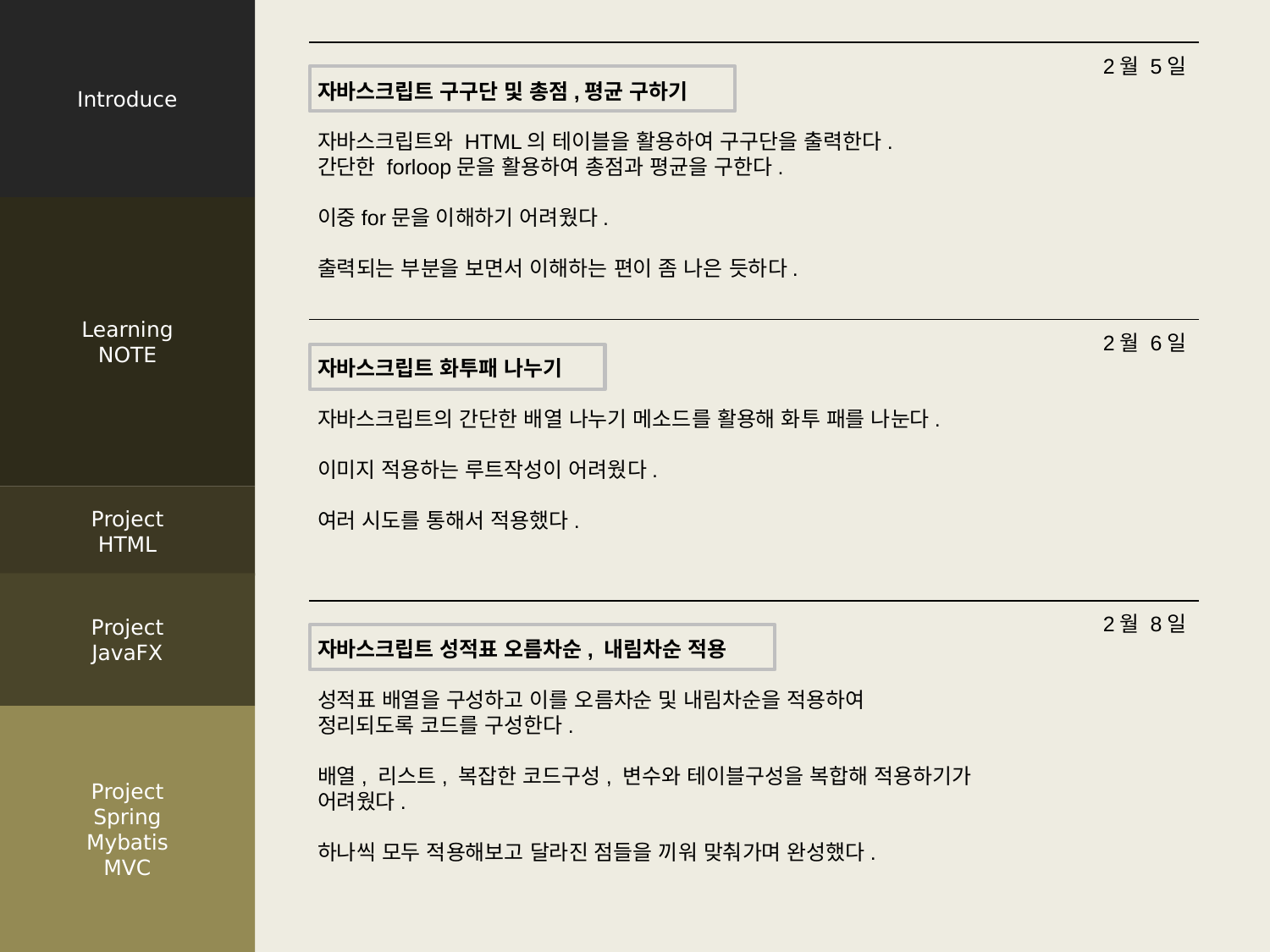

Introduce
Learning
NOTE
Project
HTML
Project
JavaFX
Project
Spring
Mybatis
MVC

2월 5일
자바스크립트 구구단 및 총점,평균 구하기

자바스크립트와 HTML의 테이블을 활용하여 구구단을 출력한다.
간단한 forloop문을 활용하여 총점과 평균을 구한다.

이중for문을 이해하기 어려웠다.

출력되는 부분을 보면서 이해하는 편이 좀 나은 듯하다.

2월 6일
자바스크립트 화투패 나누기

자바스크립트의 간단한 배열 나누기 메소드를 활용해 화투 패를 나눈다.

이미지 적용하는 루트작성이 어려웠다.

여러 시도를 통해서 적용했다.

2월 8일
자바스크립트 성적표 오름차순, 내림차순 적용

성적표 배열을 구성하고 이를 오름차순 및 내림차순을 적용하여
정리되도록 코드를 구성한다.

배열, 리스트, 복잡한 코드구성, 변수와 테이블구성을 복합해 적용하기가
어려웠다.

하나씩 모두 적용해보고 달라진 점들을 끼워 맞춰가며 완성했다.